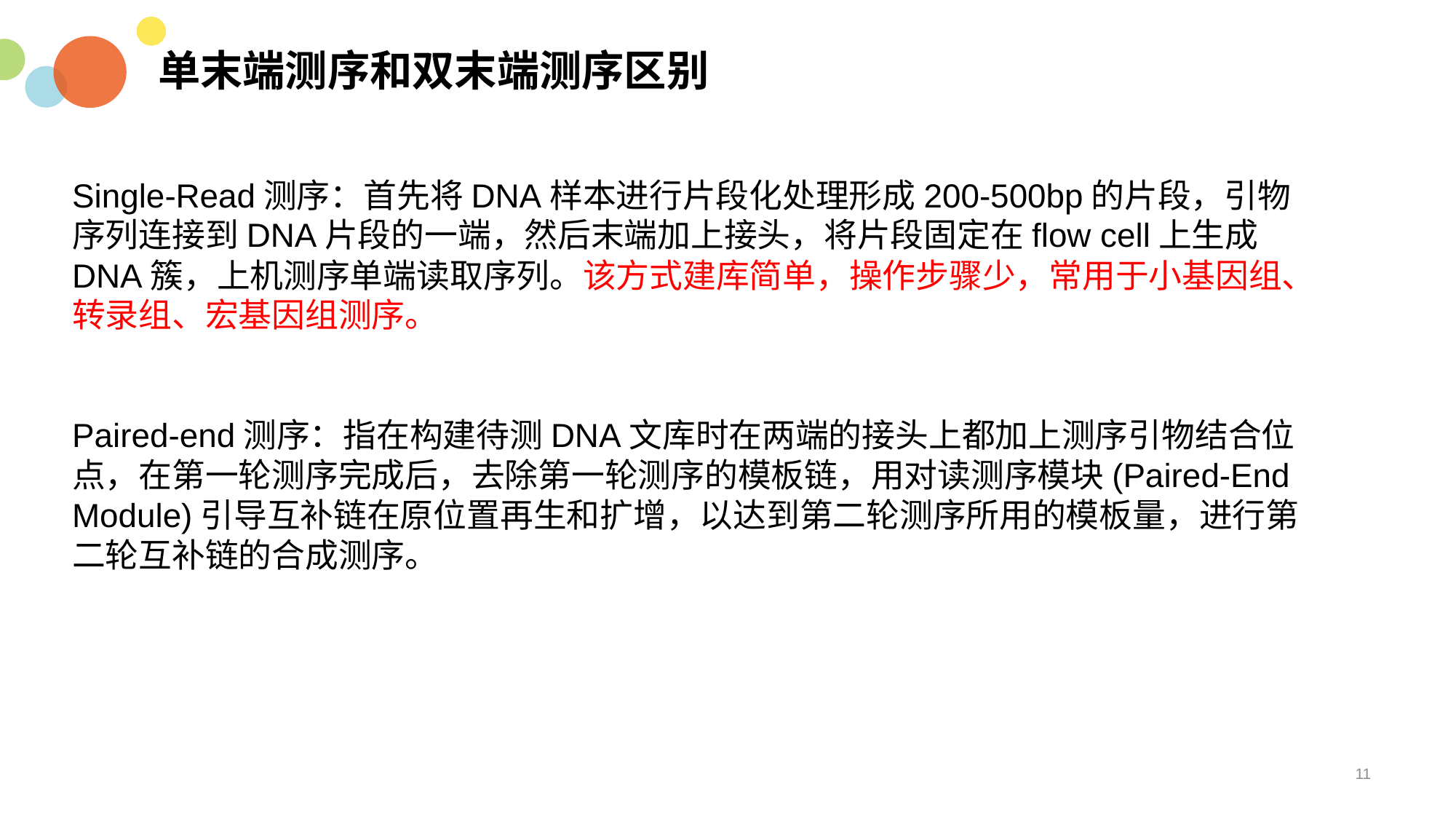

单末端测序和双末端测序区别

Single-Read测序：首先将DNA样本进行片段化处理形成200-500bp的片段，引物序列连接到DNA片段的一端，然后末端加上接头，将片段固定在flow cell上生成DNA簇，上机测序单端读取序列。该方式建库简单，操作步骤少，常用于小基因组、转录组、宏基因组测序。

Paired-end测序：指在构建待测DNA文库时在两端的接头上都加上测序引物结合位点，在第一轮测序完成后，去除第一轮测序的模板链，用对读测序模块(Paired-End Module)引导互补链在原位置再生和扩增，以达到第二轮测序所用的模板量，进行第二轮互补链的合成测序。

Creative
Message
Management
We have many PowerPoint templates that has been specifically designed.
11